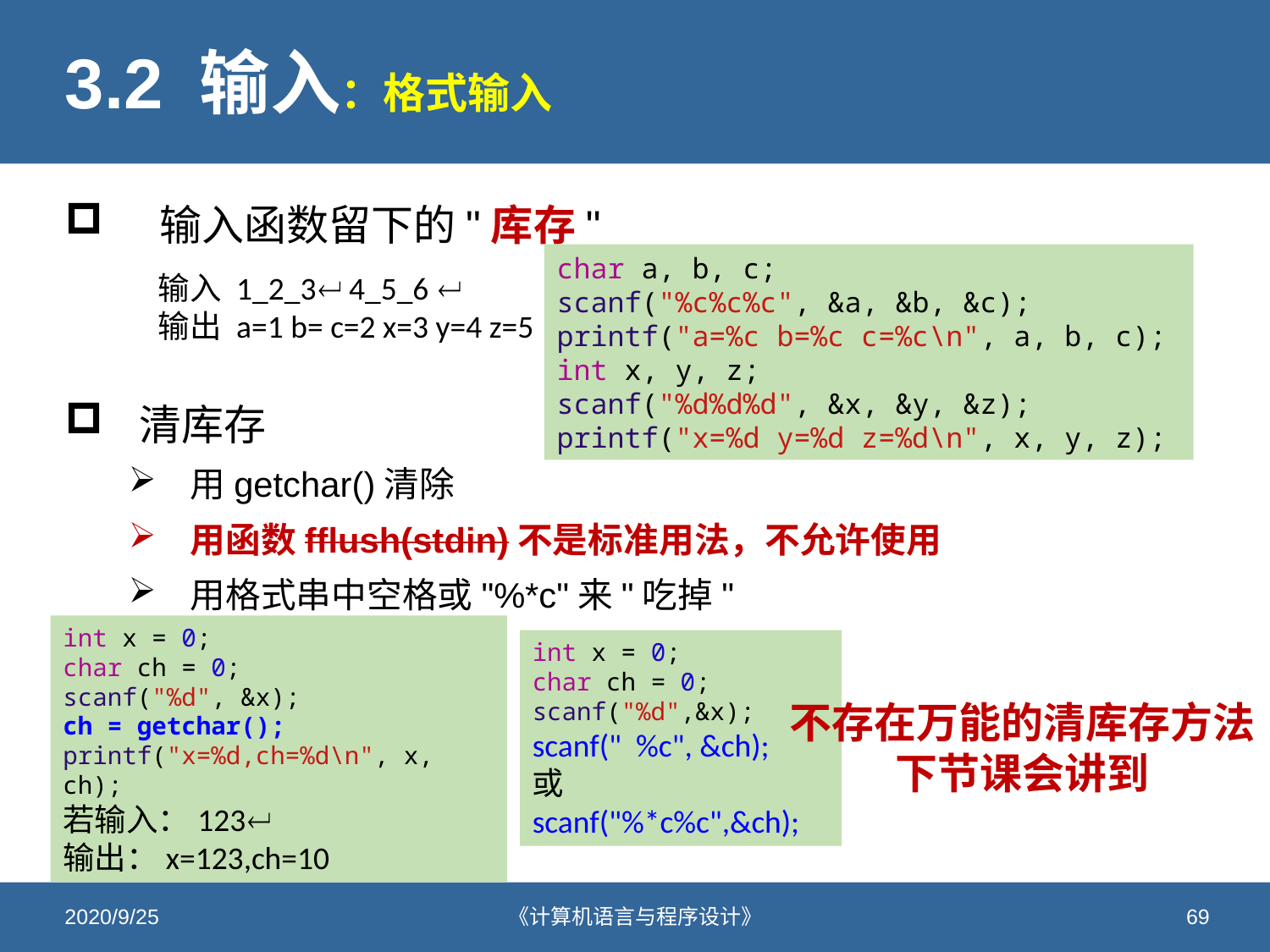

# 3.2 输入：格式输入
 输入函数留下的"库存"

清库存
用getchar()清除
用函数fflush(stdin)不是标准用法，不允许使用
用格式串中空格或"%*c"来"吃掉"

char a, b, c;
scanf("%c%c%c", &a, &b, &c);
printf("a=%c b=%c c=%c\n", a, b, c);
int x, y, z;
scanf("%d%d%d", &x, &y, &z);
printf("x=%d y=%d z=%d\n", x, y, z);
输入 1_2_3↵ 4_5_6 ↵
输出 a=1 b= c=2 x=3 y=4 z=5
int x = 0;
char ch = 0;
scanf("%d", &x);
ch = getchar();
printf("x=%d,ch=%d\n", x, ch);
若输入：123↵
输出：x=123,ch=10
int x = 0;
char ch = 0;
scanf("%d",&x);
scanf("  %c", &ch);
或
scanf("%*c%c",&ch);
不存在万能的清库存方法
下节课会讲到
2020/9/25
《计算机语言与程序设计》
69